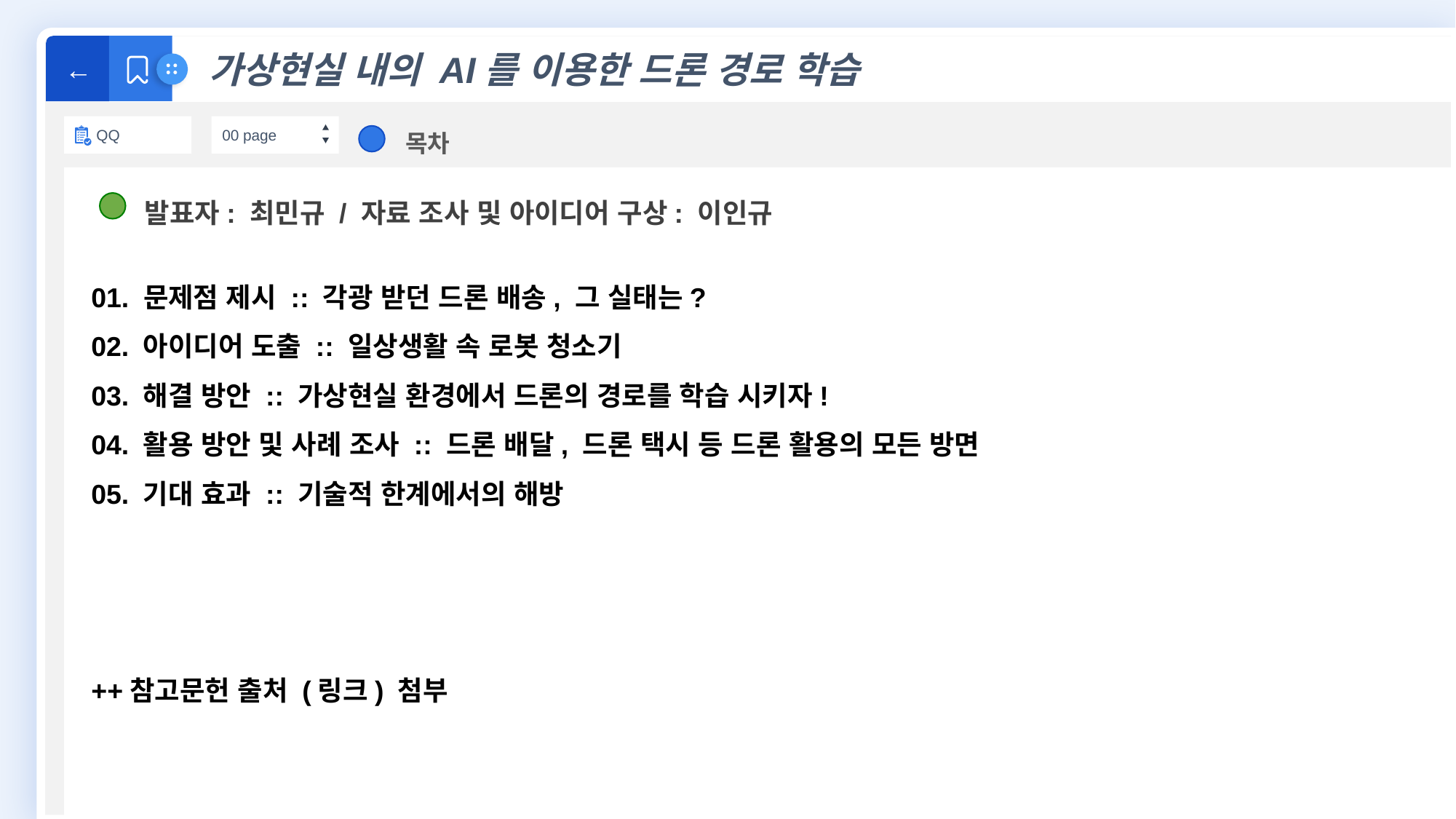

←

가상현실 내의 AI를 이용한 드론 경로 학습
QQ
00 page

목차

발표자: 최민규 / 자료 조사 및 아이디어 구상: 이인규

01. 문제점 제시 :: 각광 받던 드론 배송, 그 실태는?
02. 아이디어 도출 :: 일상생활 속 로봇 청소기
03. 해결 방안 :: 가상현실 환경에서 드론의 경로를 학습 시키자!
04. 활용 방안 및 사례 조사 :: 드론 배달, 드론 택시 등 드론 활용의 모든 방면
05. 기대 효과 :: 기술적 한계에서의 해방

++참고문헌 출처 (링크) 첨부